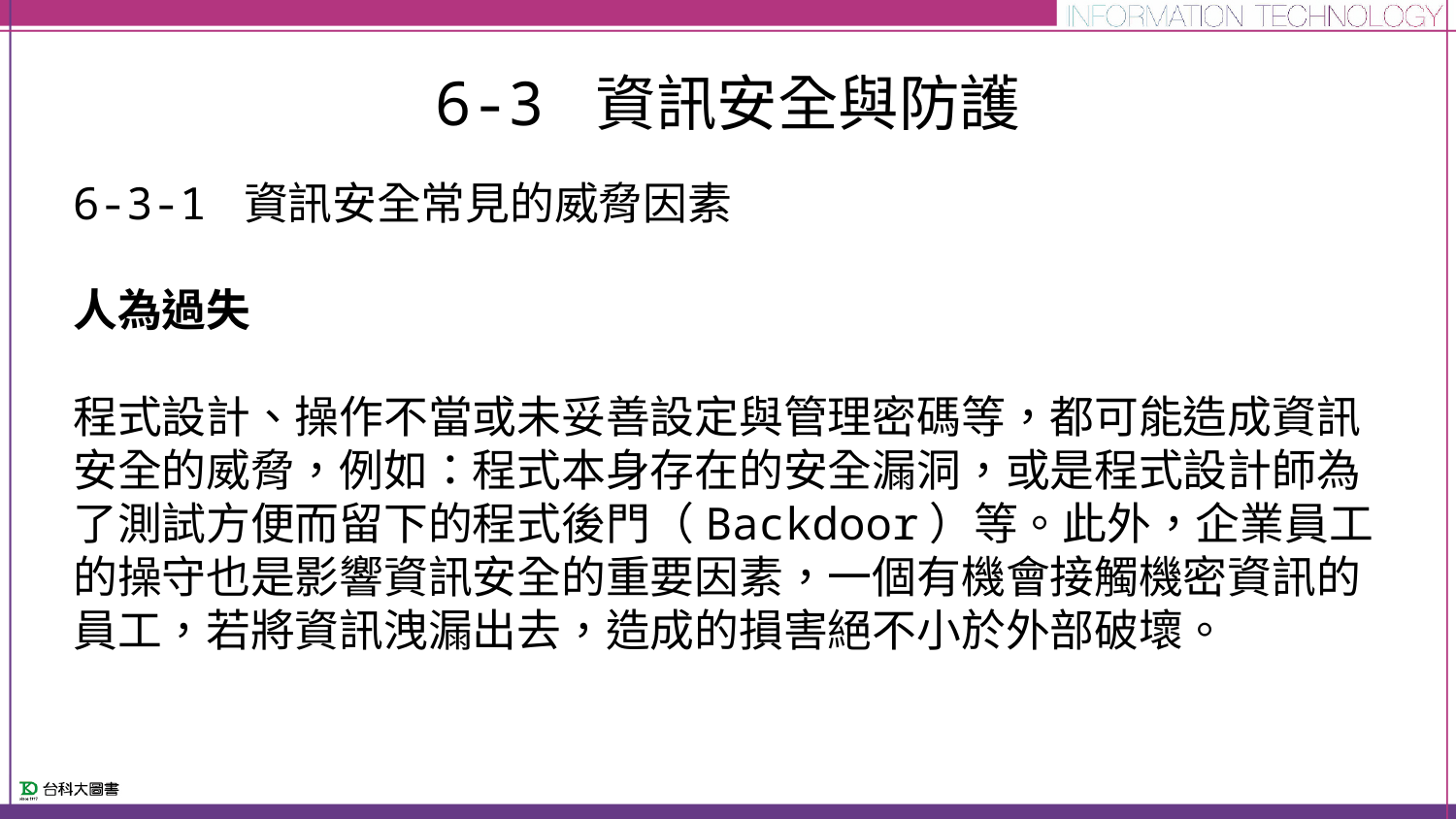

# 6-3 資訊安全與防護
6-3-1 資訊安全常見的威脅因素

人為過失

程式設計、操作不當或未妥善設定與管理密碼等，都可能造成資訊安全的威脅，例如：程式本身存在的安全漏洞，或是程式設計師為了測試方便而留下的程式後門（Backdoor）等。此外，企業員工的操守也是影響資訊安全的重要因素，一個有機會接觸機密資訊的員工，若將資訊洩漏出去，造成的損害絕不小於外部破壞。